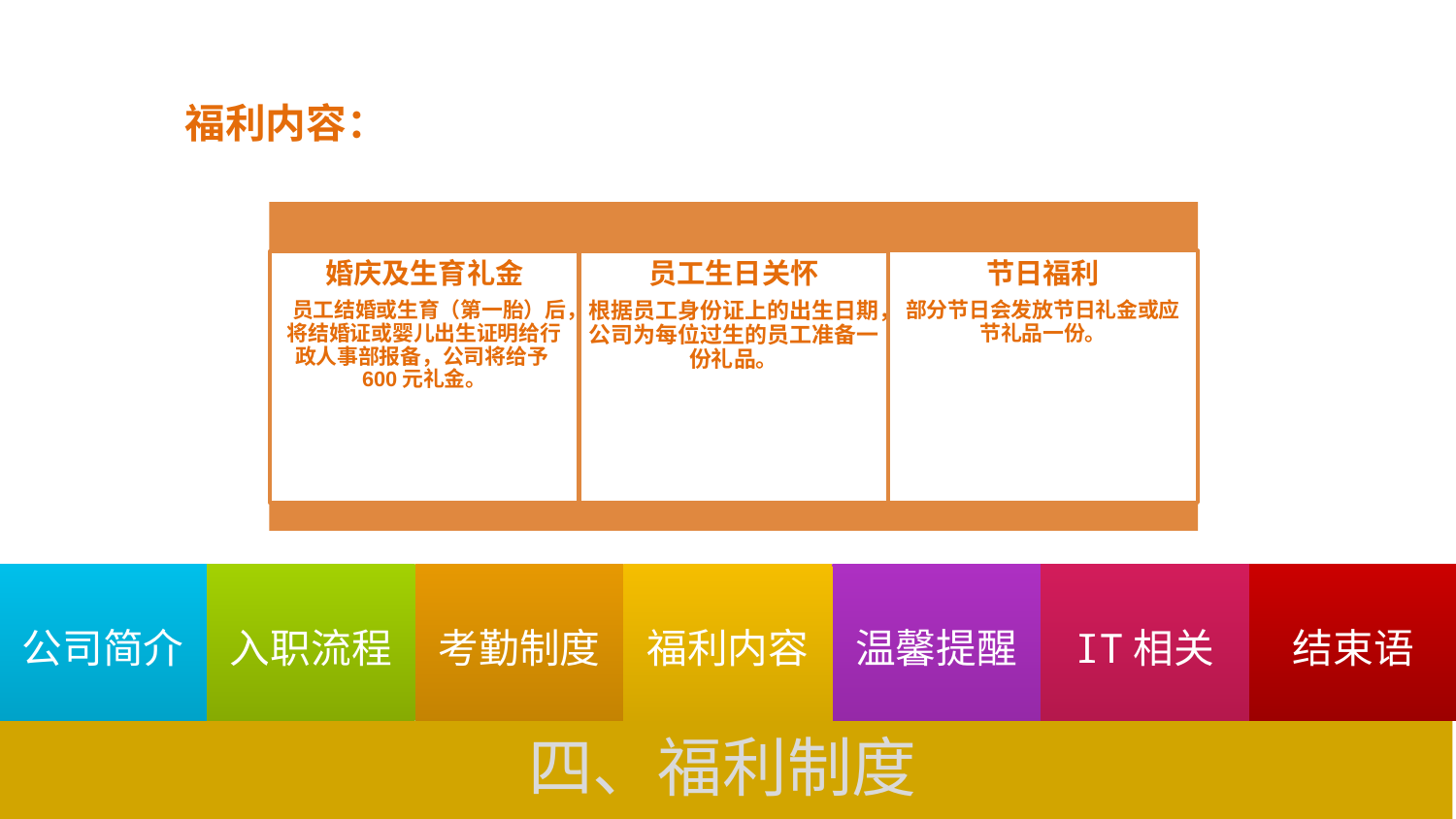

福利内容：

婚庆及生育礼金
 员工结婚或生育（第一胎）后，将结婚证或婴儿出生证明给行政人事部报备，公司将给予600元礼金。
员工生日关怀
根据员工身份证上的出生日期，公司为每位过生的员工准备一份礼品。
节日福利
部分节日会发放节日礼金或应节礼品一份。

四、福利制度

结束语
温馨提醒
IT相关
公司简介
入职流程
考勤制度
福利内容